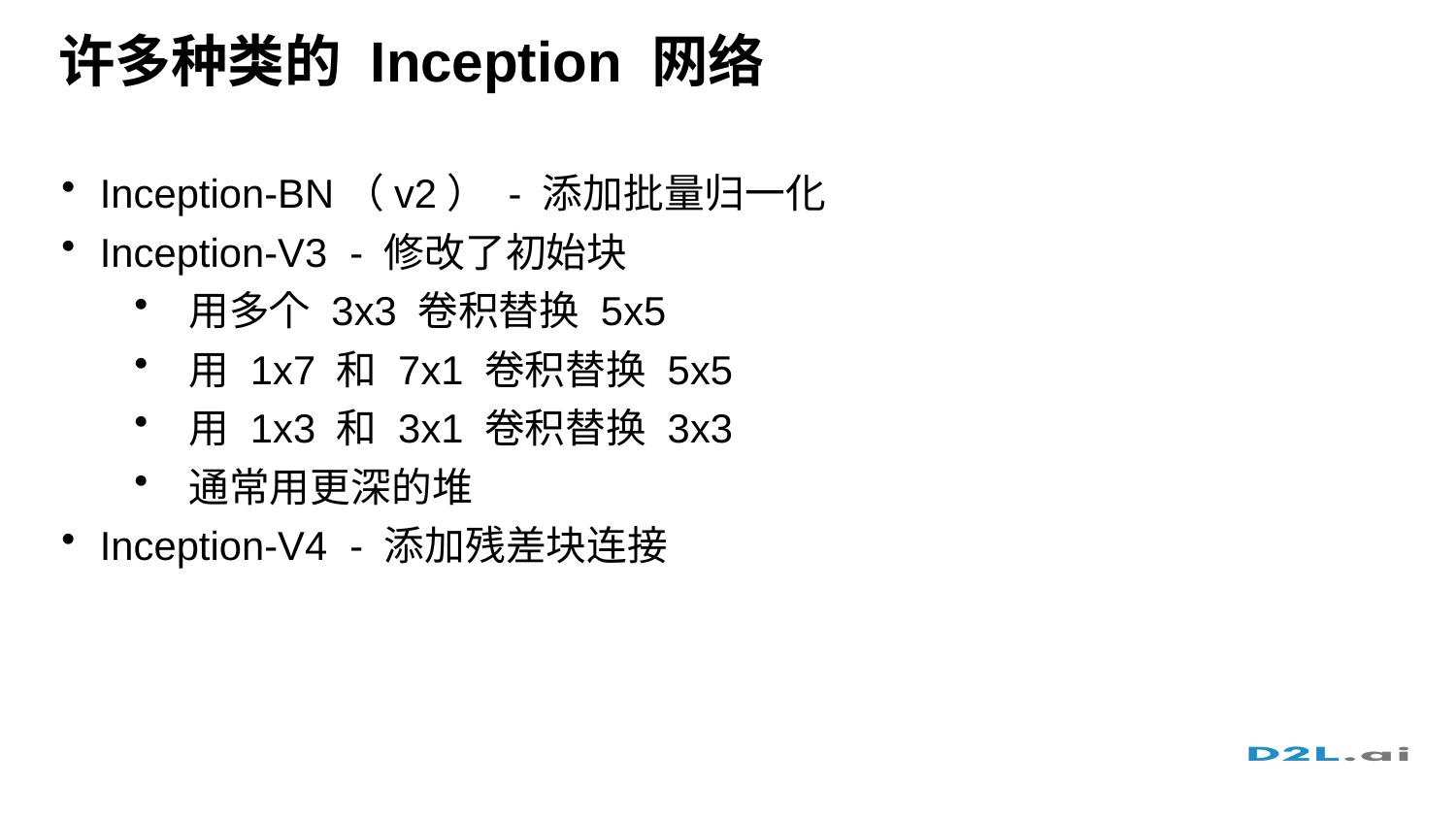

# 许多种类的 Inception 网络
Inception-BN（v2） - 添加批量归一化
Inception-V3  - 修改了初始块
用多个 3x3 卷积替换 5x5
用 1x7 和 7x1 卷积替换 5x5
用 1x3 和 3x1 卷积替换 3x3
通常用更深的堆
Inception-V4  - 添加残差块连接